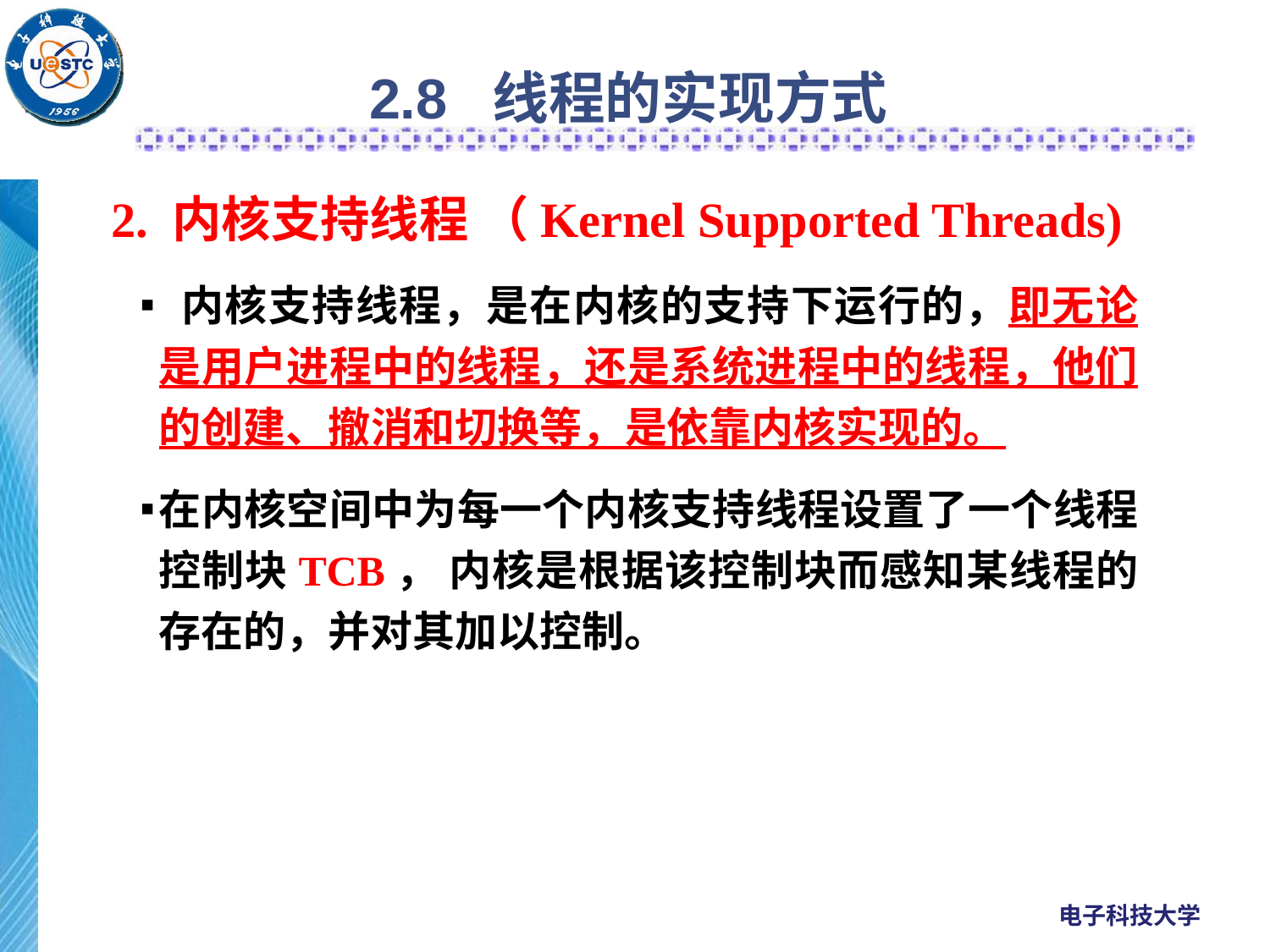

# 2.8  线程的实现方式
2. 内核支持线程 （Kernel Supported Threads)
 内核支持线程，是在内核的支持下运行的，即无论是用户进程中的线程，还是系统进程中的线程，他们的创建、撤消和切换等，是依靠内核实现的。
在内核空间中为每一个内核支持线程设置了一个线程控制块TCB， 内核是根据该控制块而感知某线程的存在的，并对其加以控制。